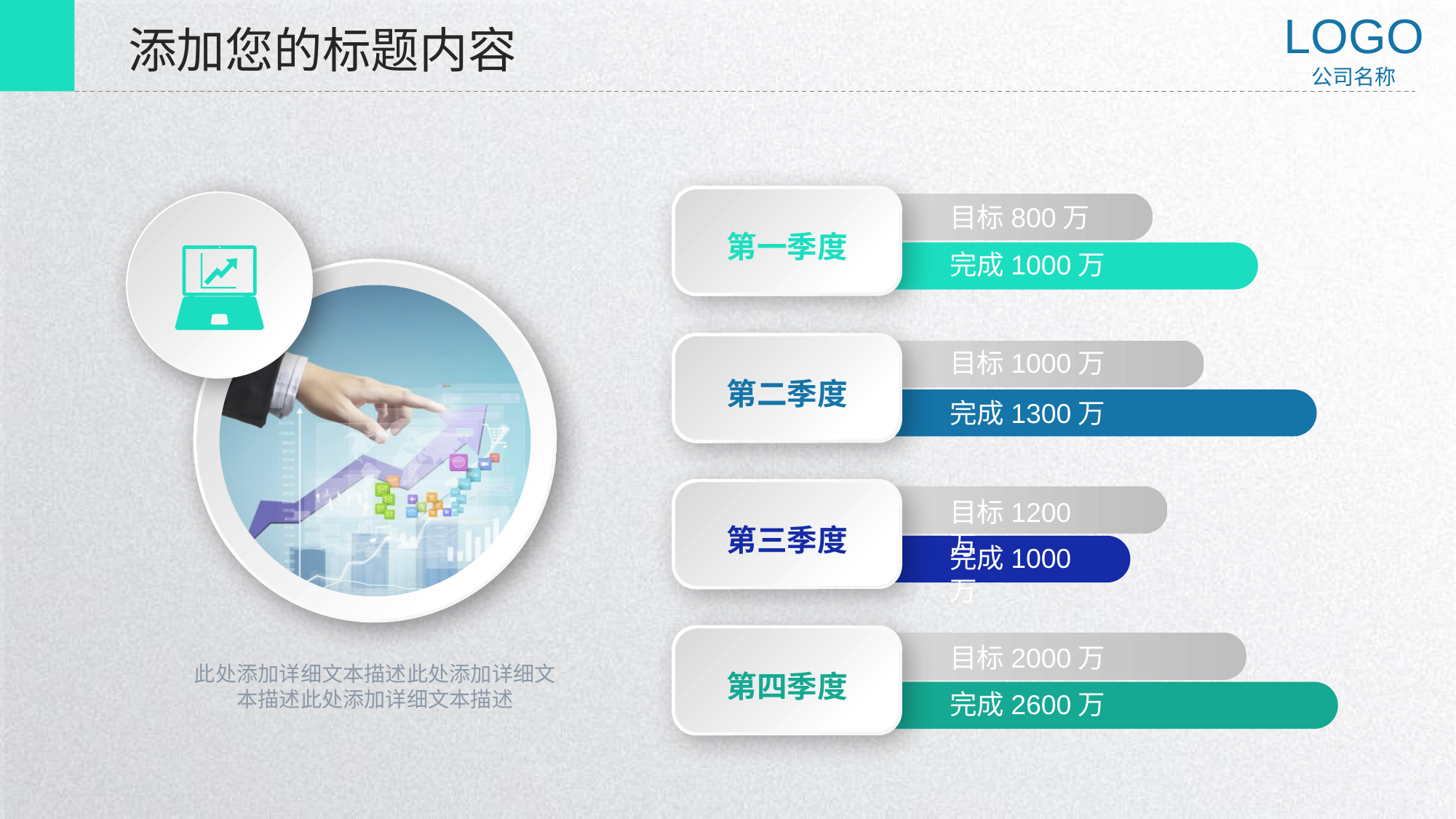

LOGO
公司名称
添加您的标题内容

第一季度

目标800万

完成1000万

第二季度

目标1000万

完成1300万

第三季度

目标1200万

完成1000万

第四季度

目标2000万
此处添加详细文本描述此处添加详细文本描述此处添加详细文本描述

完成2600万